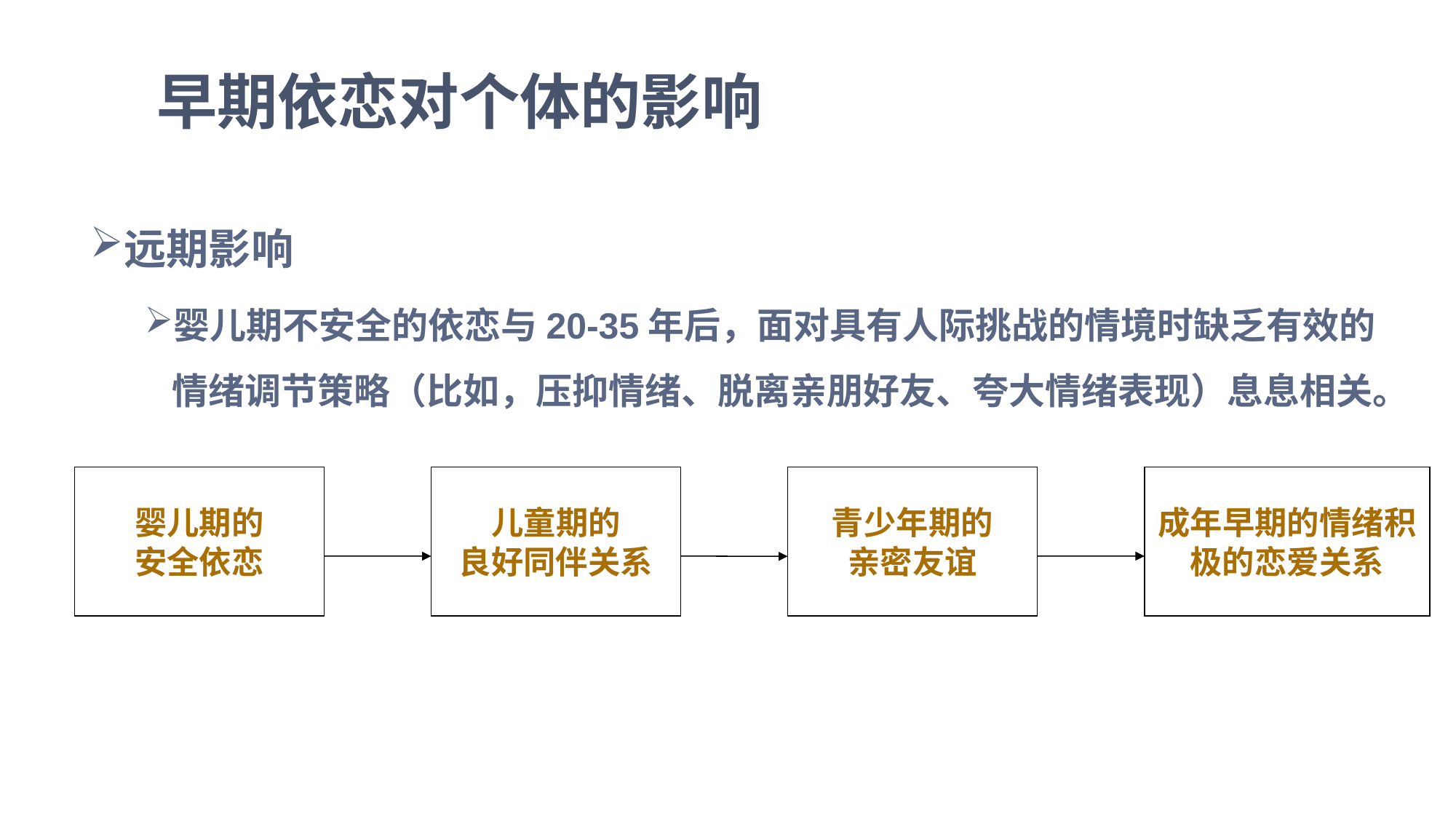

早期依恋对个体的影响
远期影响
婴儿期不安全的依恋与20-35年后，面对具有人际挑战的情境时缺乏有效的情绪调节策略（比如，压抑情绪、脱离亲朋好友、夸大情绪表现）息息相关。

婴儿期的
安全依恋
儿童期的
良好同伴关系
青少年期的
亲密友谊
成年早期的情绪积极的恋爱关系